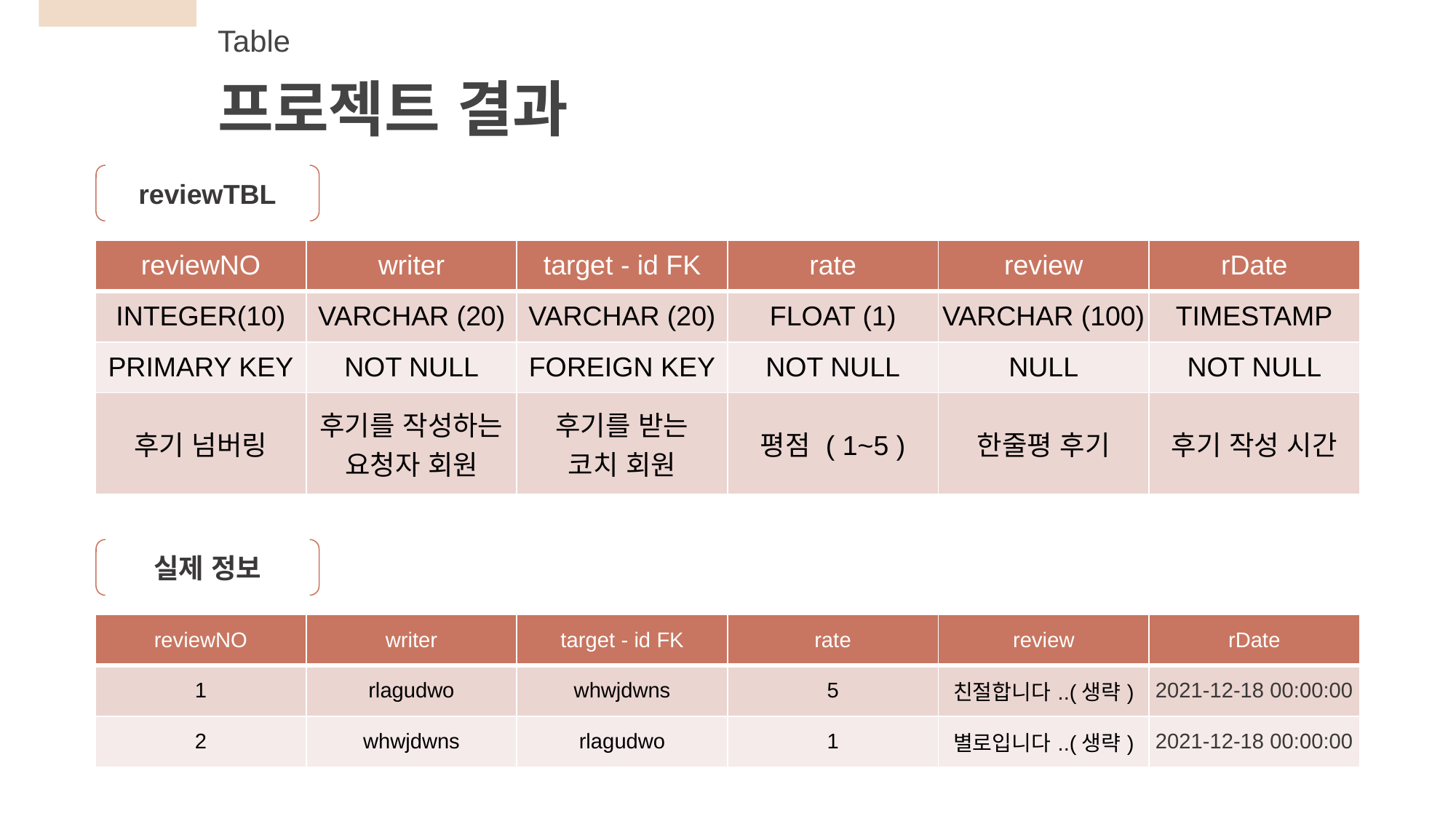

Table
프로젝트 결과
reviewTBL
| reviewNO | writer | target - id FK | rate | review | rDate |
| --- | --- | --- | --- | --- | --- |
| INTEGER(10) | VARCHAR (20) | VARCHAR (20) | FLOAT (1) | VARCHAR (100) | TIMESTAMP |
| PRIMARY KEY | NOT NULL | FOREIGN KEY | NOT NULL | NULL | NOT NULL |
| 후기 넘버링 | 후기를 작성하는 요청자 회원 | 후기를 받는 코치 회원 | 평점 ( 1~5 ) | 한줄평 후기 | 후기 작성 시간 |
실제 정보
| reviewNO | writer | target - id FK | rate | review | rDate |
| --- | --- | --- | --- | --- | --- |
| 1 | rlagudwo | whwjdwns | 5 | 친절합니다..(생략) | 2021-12-18 00:00:00 |
| 2 | whwjdwns | rlagudwo | 1 | 별로입니다..(생략) | 2021-12-18 00:00:00 |